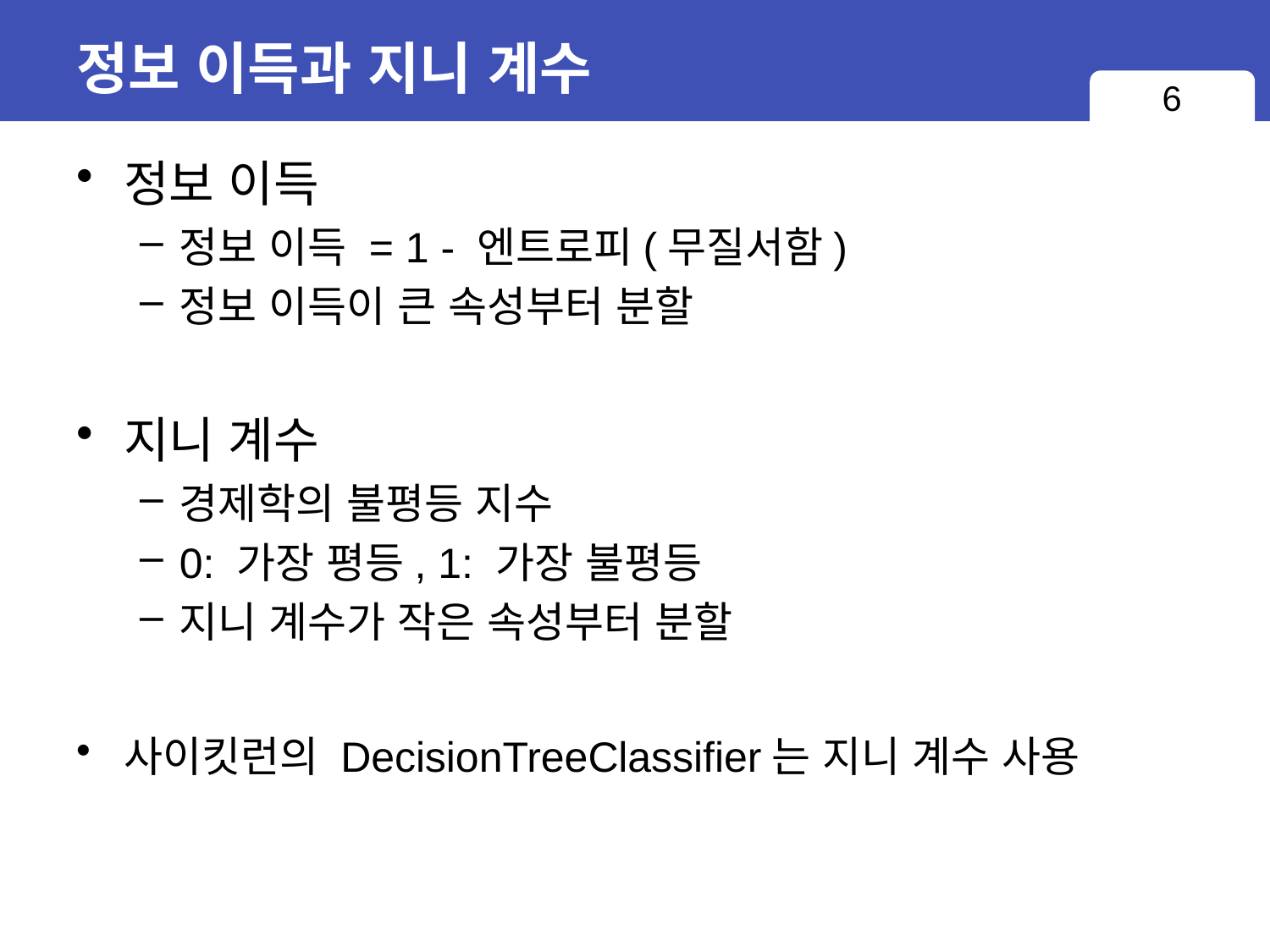

# 정보 이득과 지니 계수
6
정보 이득
정보 이득 = 1 - 엔트로피(무질서함)
정보 이득이 큰 속성부터 분할

지니 계수
경제학의 불평등 지수
0: 가장 평등, 1: 가장 불평등
지니 계수가 작은 속성부터 분할

사이킷런의 DecisionTreeClassifier는 지니 계수 사용